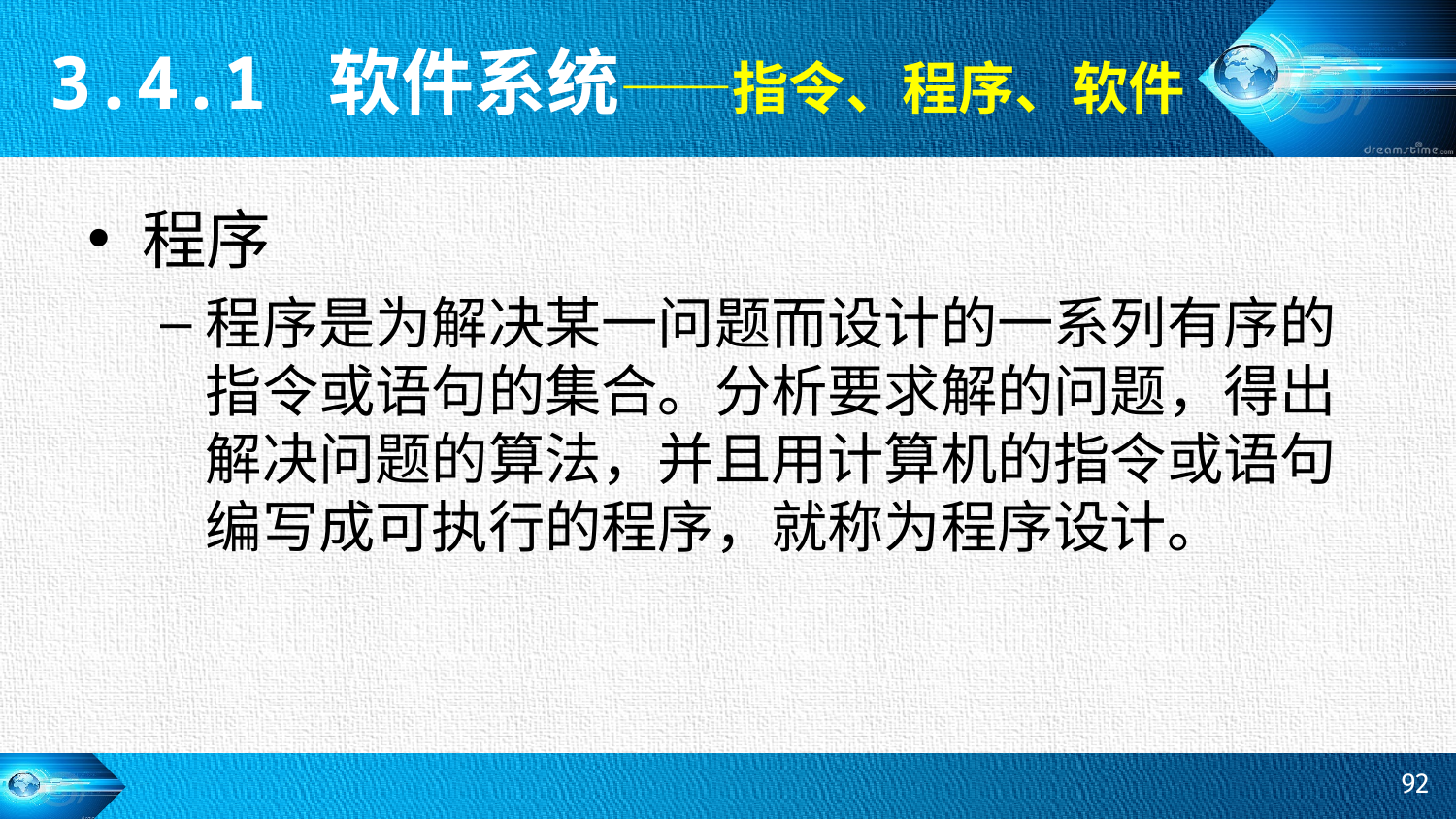

3.4.1 软件系统——指令、程序、软件
程序
程序是为解决某一问题而设计的一系列有序的指令或语句的集合。分析要求解的问题，得出解决问题的算法，并且用计算机的指令或语句编写成可执行的程序，就称为程序设计。
92